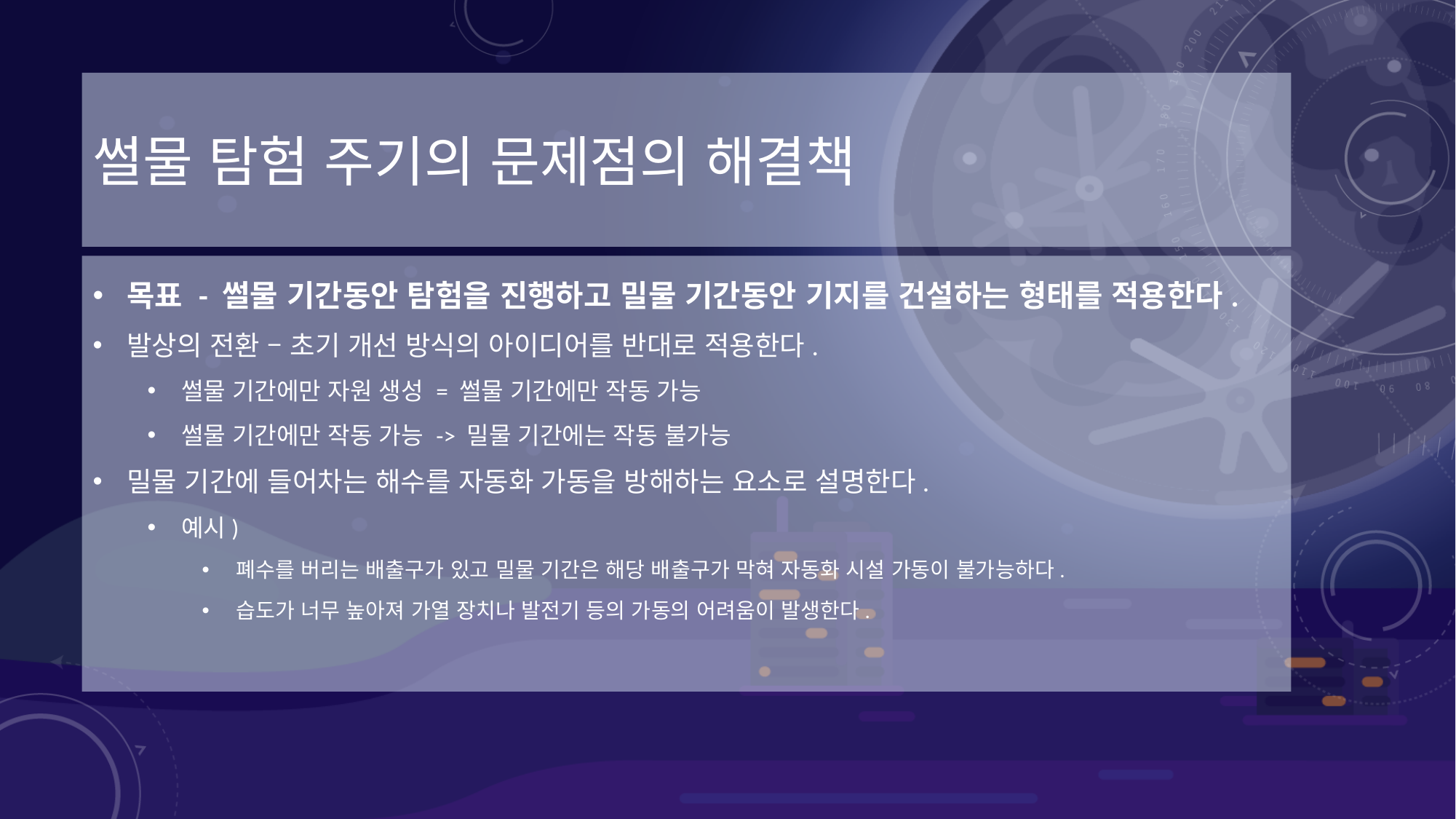

# 썰물 탐험 주기의 문제점의 해결책
목표 - 썰물 기간동안 탐험을 진행하고 밀물 기간동안 기지를 건설하는 형태를 적용한다.
발상의 전환 – 초기 개선 방식의 아이디어를 반대로 적용한다.
썰물 기간에만 자원 생성 = 썰물 기간에만 작동 가능
썰물 기간에만 작동 가능 -> 밀물 기간에는 작동 불가능
밀물 기간에 들어차는 해수를 자동화 가동을 방해하는 요소로 설명한다.
예시)
폐수를 버리는 배출구가 있고 밀물 기간은 해당 배출구가 막혀 자동화 시설 가동이 불가능하다.
습도가 너무 높아져 가열 장치나 발전기 등의 가동의 어려움이 발생한다.